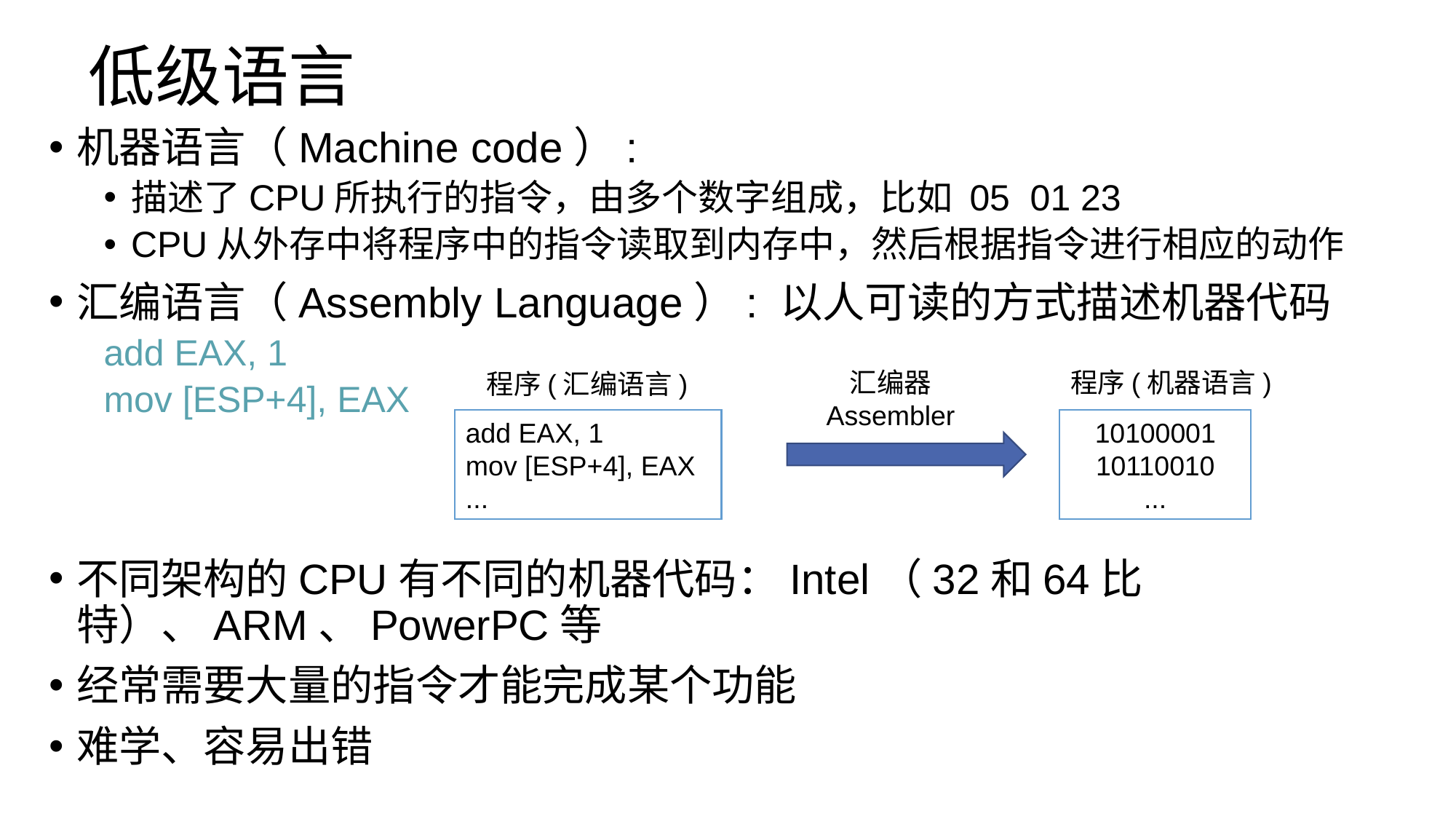

# 低级语言
机器语言（Machine code）:
描述了CPU所执行的指令，由多个数字组成，比如 05  01 23
CPU从外存中将程序中的指令读取到内存中，然后根据指令进行相应的动作
汇编语言（Assembly Language）: 以人可读的方式描述机器代码
add EAX, 1
mov [ESP+4], EAX

不同架构的CPU有不同的机器代码：Intel（32和64比特）、ARM、PowerPC等
经常需要大量的指令才能完成某个功能
难学、容易出错
汇编器
Assembler
程序(机器语言)
程序(汇编语言)
add EAX, 1
mov [ESP+4], EAX
...
10100001
10110010
...